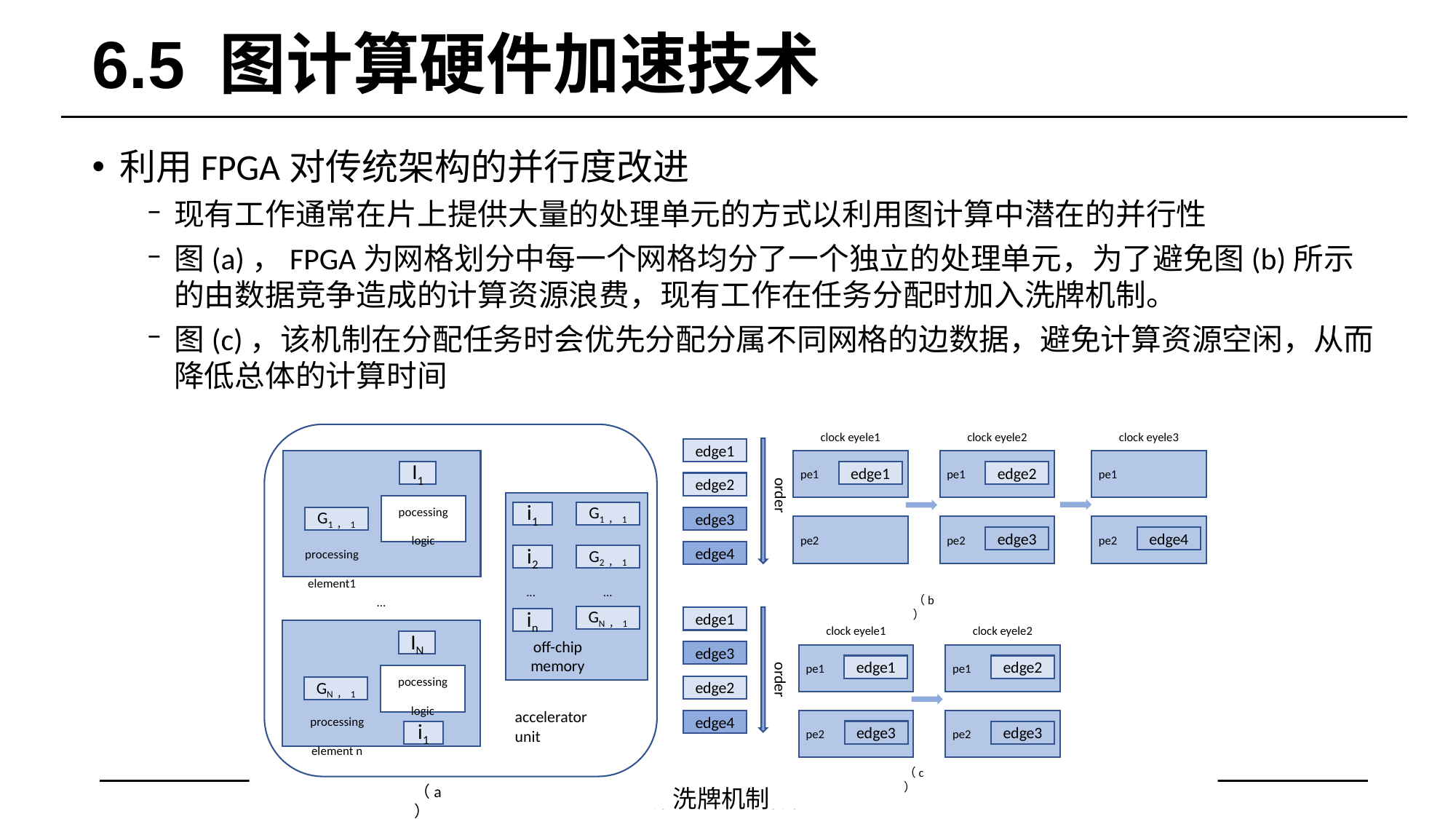

# 6.5 图计算硬件加速技术
利用FPGA对传统架构的并行度改进
现有工作通常在片上提供大量的处理单元的方式以利用图计算中潜在的并行性
图(a)，FPGA为网格划分中每一个网格均分了一个独立的处理单元，为了避免图(b)所示的由数据竞争造成的计算资源浪费，现有工作在任务分配时加入洗牌机制。
图(c)，该机制在分配任务时会优先分配分属不同网格的边数据，避免计算资源空闲，从而降低总体的计算时间

clock eyele2
clock eyele1
clock eyele3
pe1

edge1

I1
pocessing
logic
G1，1
processing
element1
...

IN
pocessing
logic
GN，1
processing
element n
i1
pe1
pe1
edge2
edge1
edge2
order

G1，1
i1
i2
G2，1
...
...
GN，1
in
off-chip
memory

edge3
pe2
pe2
pe2
edge3
edge4
edge4
（b）

edge1
clock eyele2
clock eyele1
edge3
pe1
pe1
edge2
edge1
order
edge2

accelerator
unit
edge4
pe2
pe2
edge3
edge3
（c）
（a）
洗牌机制